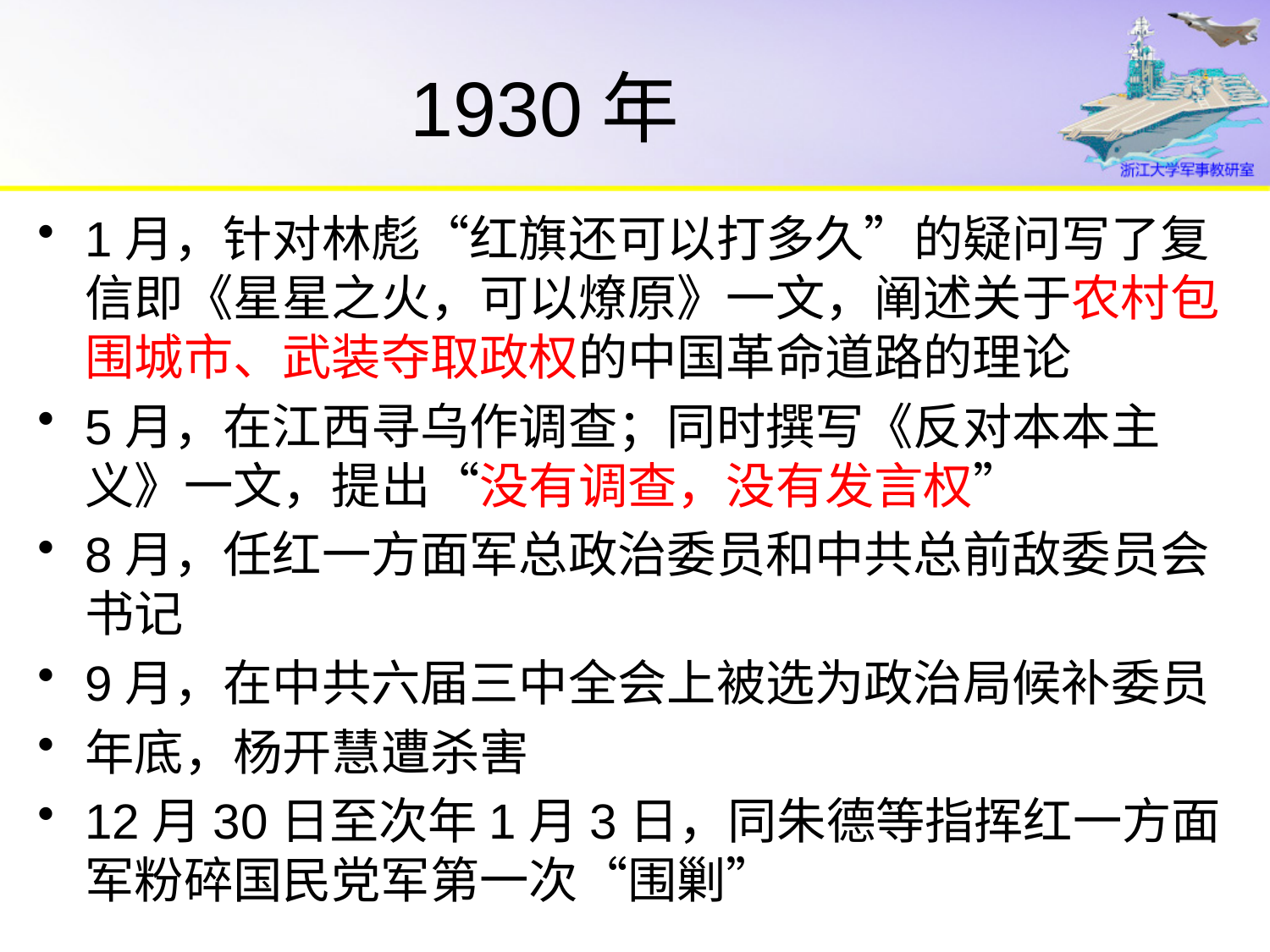

# 1930年
1月，针对林彪“红旗还可以打多久”的疑问写了复信即《星星之火，可以燎原》一文，阐述关于农村包围城市、武装夺取政权的中国革命道路的理论
5月，在江西寻乌作调查；同时撰写《反对本本主义》一文，提出“没有调查，没有发言权”
8月，任红一方面军总政治委员和中共总前敌委员会书记
9月，在中共六届三中全会上被选为政治局候补委员
年底，杨开慧遭杀害
12月30日至次年1月3日，同朱德等指挥红一方面军粉碎国民党军第一次“围剿”